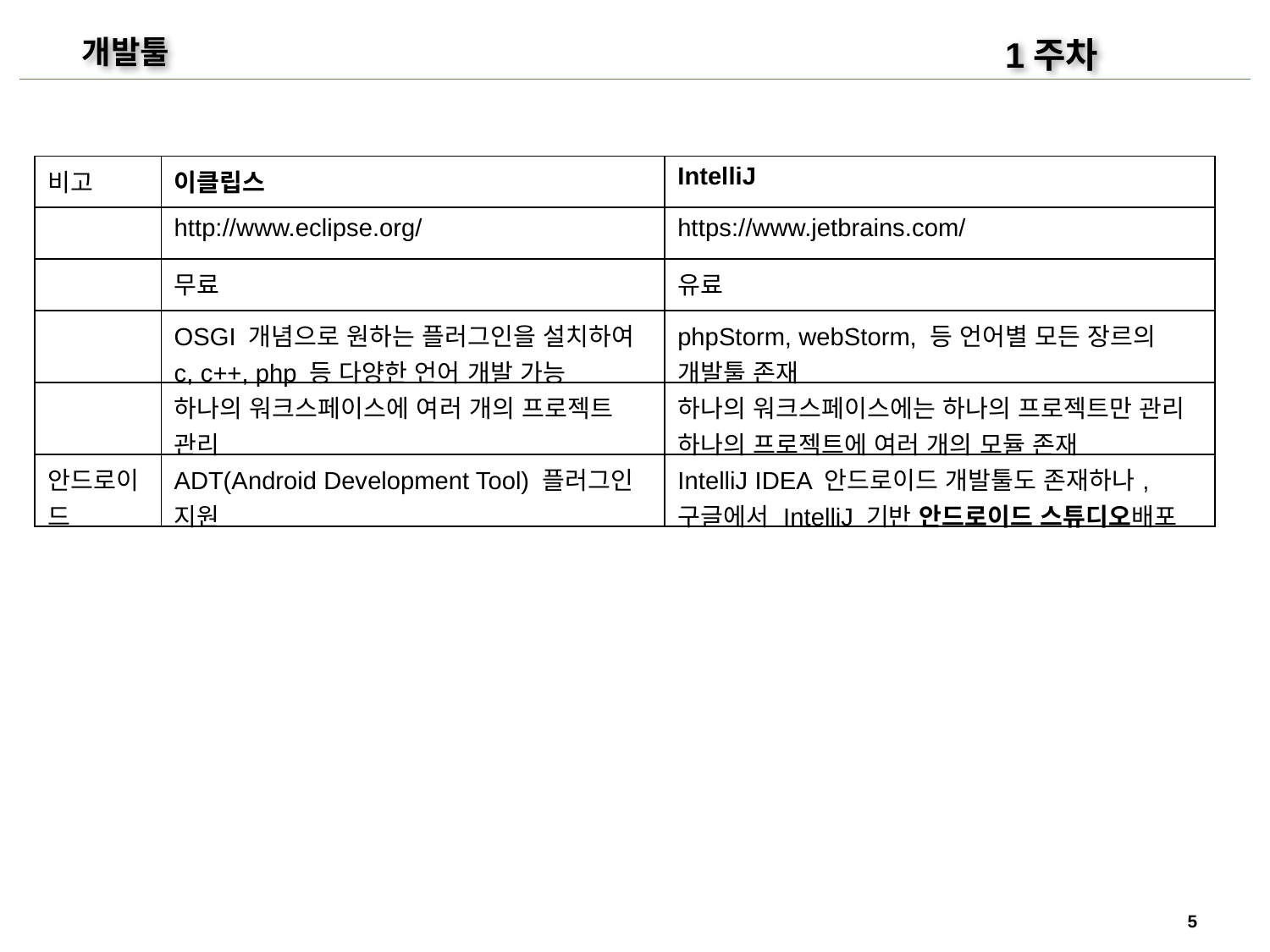

1주차
개발툴
| 비고 | 이클립스 | IntelliJ |
| --- | --- | --- |
|  | http://www.eclipse.org/ | https://www.jetbrains.com/ |
|  | 무료 | 유료 |
|  | OSGI 개념으로 원하는 플러그인을 설치하여 c, c++, php 등 다양한 언어 개발 가능 | phpStorm, webStorm, 등 언어별 모든 장르의 개발툴 존재 |
|  | 하나의 워크스페이스에 여러 개의 프로젝트 관리 | 하나의 워크스페이스에는 하나의 프로젝트만 관리 하나의 프로젝트에 여러 개의 모듈 존재 |
| 안드로이드 | ADT(Android Development Tool) 플러그인 지원 | IntelliJ IDEA 안드로이드 개발툴도 존재하나, 구글에서 IntelliJ 기반 안드로이드 스튜디오배포 |